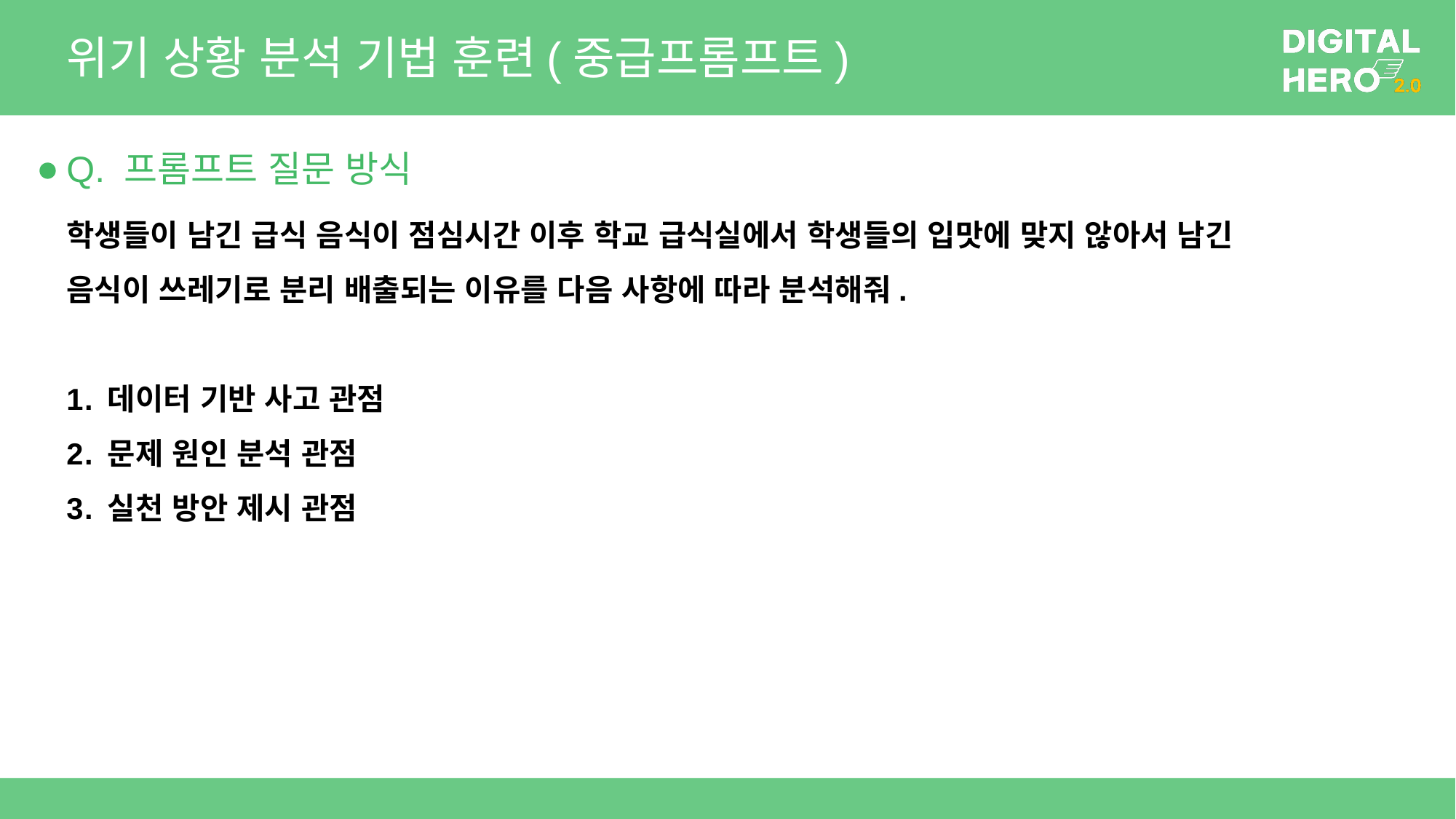

# 위기 상황 분석 기법 훈련(중급프롬프트)
Q. 프롬프트 질문 방식

학생들이 남긴 급식 음식이 점심시간 이후 학교 급식실에서 학생들의 입맛에 맞지 않아서 남긴 음식이 쓰레기로 분리 배출되는 이유를 다음 사항에 따라 분석해줘.

데이터 기반 사고 관점
문제 원인 분석 관점
실천 방안 제시 관점